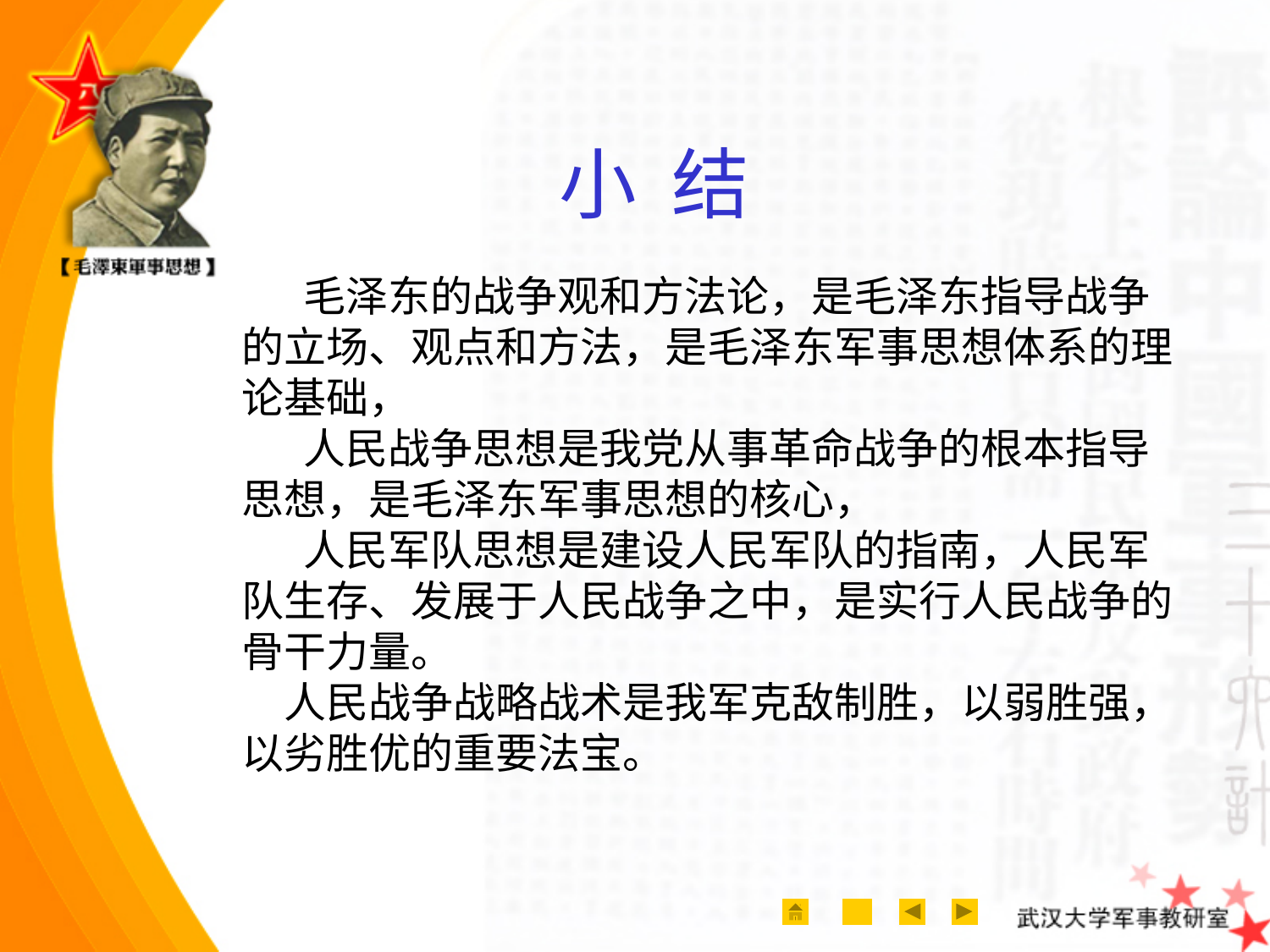

小  结
 毛泽东的战争观和方法论，是毛泽东指导战争的立场、观点和方法，是毛泽东军事思想体系的理论基础，
 人民战争思想是我党从事革命战争的根本指导思想，是毛泽东军事思想的核心，
 人民军队思想是建设人民军队的指南，人民军队生存、发展于人民战争之中，是实行人民战争的骨干力量。
人民战争战略战术是我军克敌制胜，以弱胜强，以劣胜优的重要法宝。